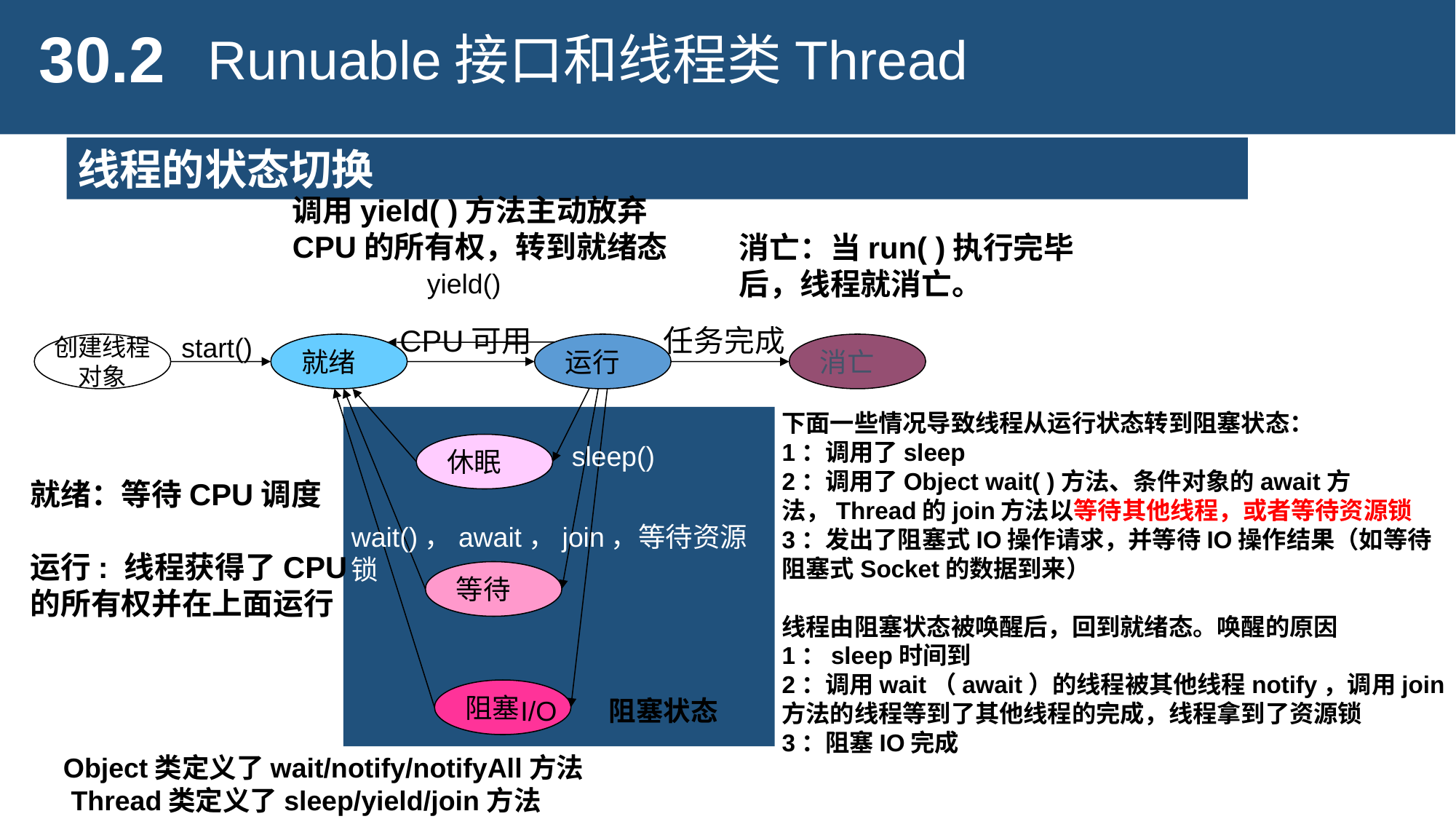

30.2
Runuable接口和线程类Thread
线程的状态切换
调用yield( )方法主动放弃
CPU的所有权，转到就绪态
消亡：当run( )执行完毕
后，线程就消亡。
yield()
CPU可用
任务完成
start()
创建线程
对象
就绪
运行
消亡

sleep()
休眠
wait()，await，join，等待资源锁
等待
阻塞
I/O
下面一些情况导致线程从运行状态转到阻塞状态：
1：调用了sleep
2：调用了Object wait( )方法、条件对象的await方法，Thread的join方法以等待其他线程，或者等待资源锁
3：发出了阻塞式IO操作请求，并等待IO操作结果（如等待阻塞式Socket的数据到来）

线程由阻塞状态被唤醒后，回到就绪态。唤醒的原因
1：sleep时间到
2：调用wait（await）的线程被其他线程notify，调用join方法的线程等到了其他线程的完成，线程拿到了资源锁
3：阻塞IO完成

就绪：等待CPU调度

运行: 线程获得了CPU
的所有权并在上面运行
阻塞状态
Object类定义了wait/notify/notifyAll方法
 Thread类定义了sleep/yield/join方法